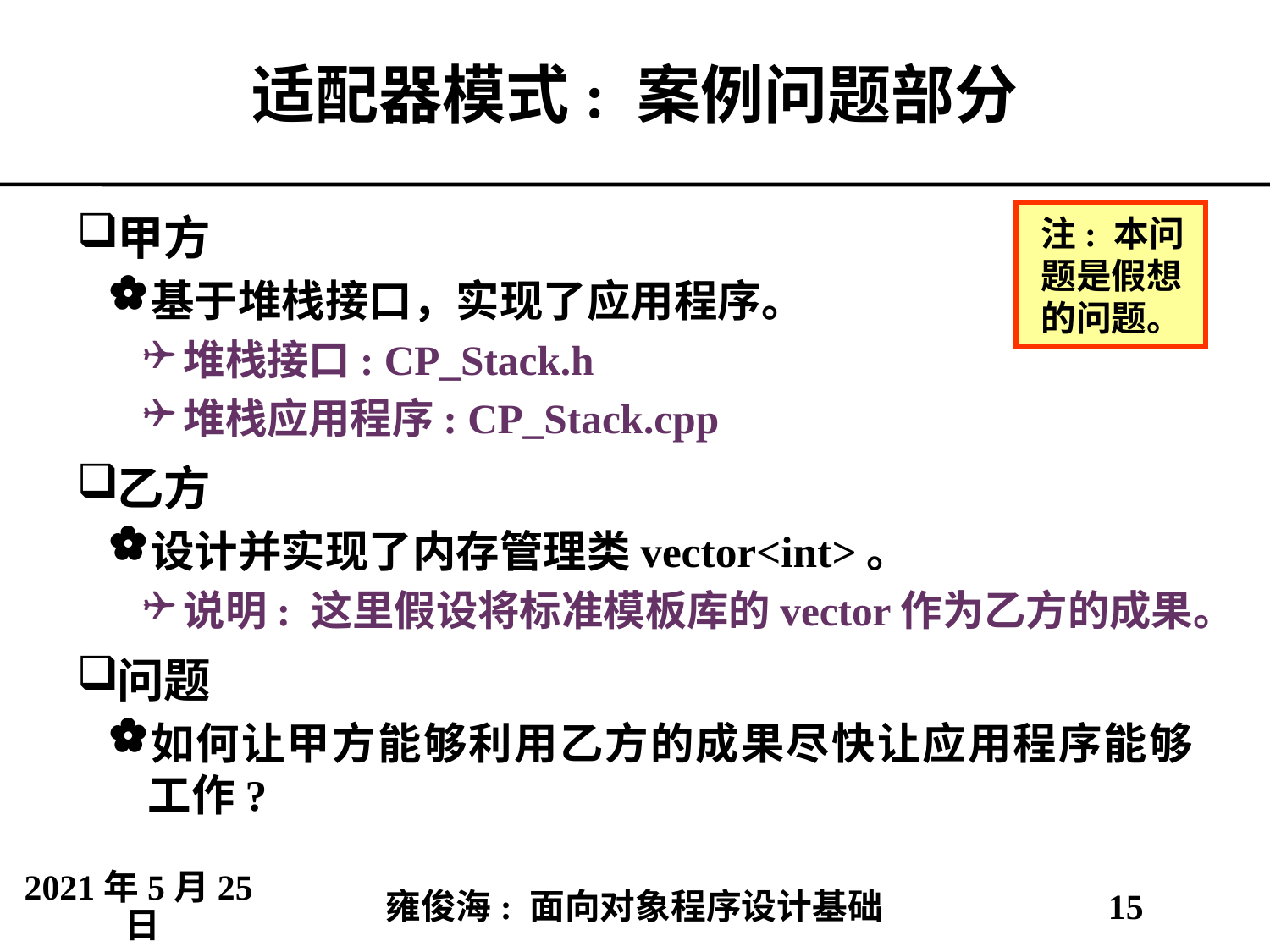

# 适配器模式: 案例问题部分

注: 本问题是假想的问题。
甲方
基于堆栈接口，实现了应用程序。
堆栈接口: CP_Stack.h
堆栈应用程序: CP_Stack.cpp
乙方
设计并实现了内存管理类vector<int>。
说明: 这里假设将标准模板库的vector作为乙方的成果。
问题
如何让甲方能够利用乙方的成果尽快让应用程序能够工作?
2021年5月25日
雍俊海: 面向对象程序设计基础
15